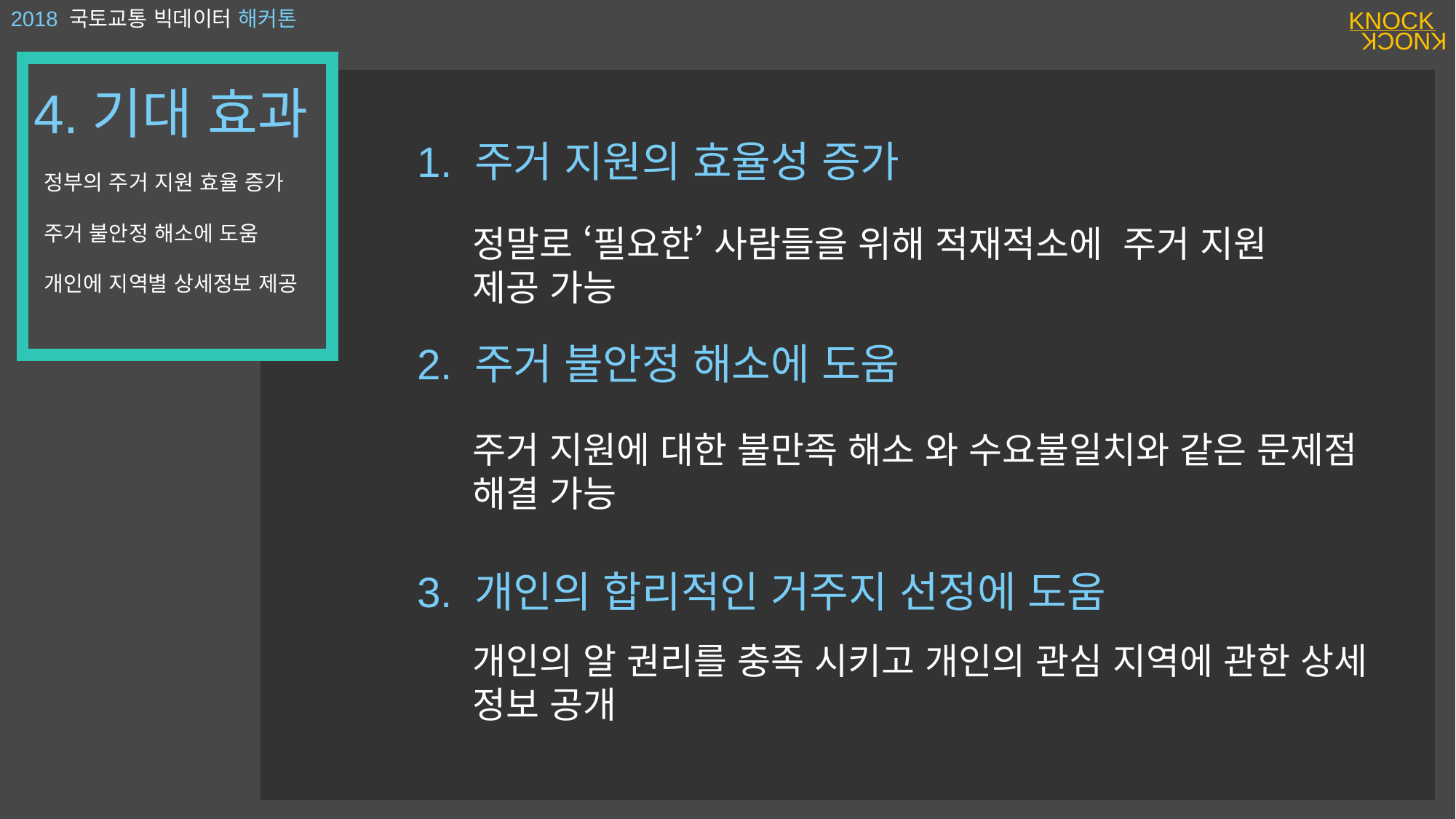

2018 국토교통 빅데이터 해커톤
KNOCK
KNOCK

4.기대 효과

1. 주거 지원의 효율성 증가
정부의 주거 지원 효율 증가

주거 불안정 해소에 도움

개인에 지역별 상세정보 제공
정말로 ‘필요한’ 사람들을 위해 적재적소에  주거 지원 제공 가능

2. 주거 불안정 해소에 도움
주거 지원에 대한 불만족 해소 와 수요불일치와 같은 문제점 해결 가능
3. 개인의 합리적인 거주지 선정에 도움
개인의 알 권리를 충족 시키고 개인의 관심 지역에 관한 상세 정보 공개